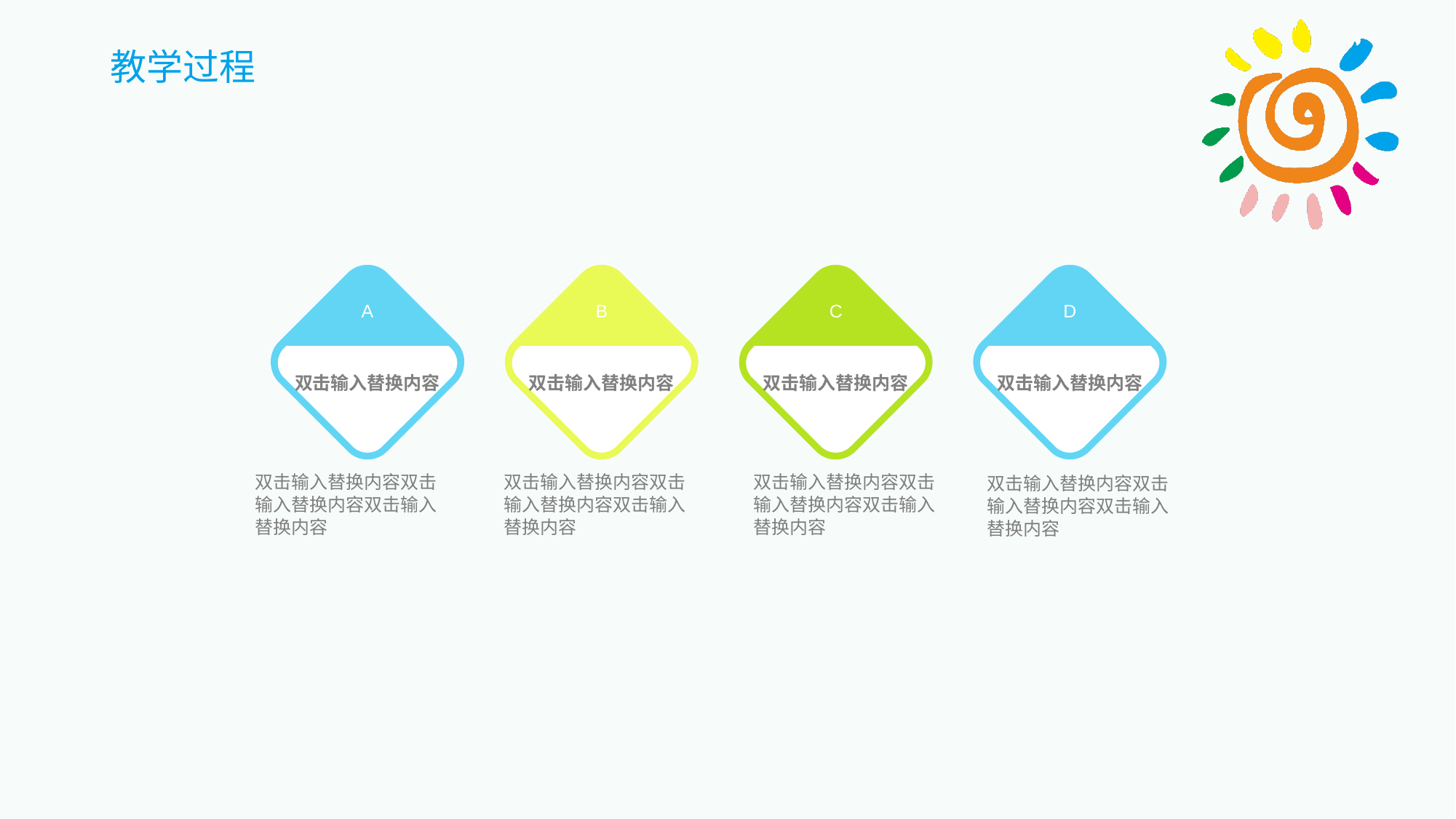

A
B
C
D
双击输入替换内容
双击输入替换内容
双击输入替换内容
双击输入替换内容
双击输入替换内容双击输入替换内容双击输入替换内容
双击输入替换内容双击输入替换内容双击输入替换内容
双击输入替换内容双击输入替换内容双击输入替换内容
双击输入替换内容双击输入替换内容双击输入替换内容